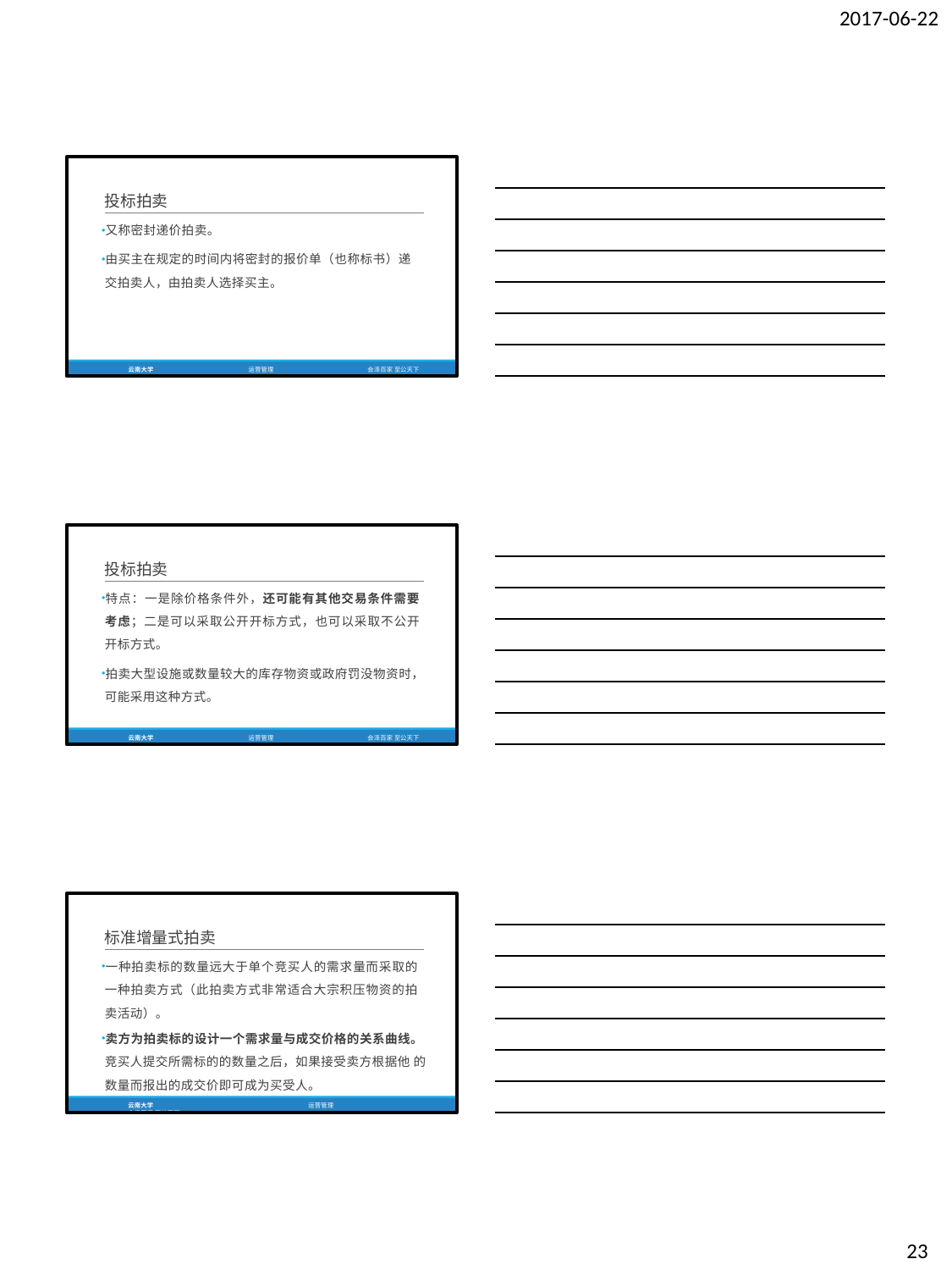

2017-06-22

投标拍卖
又称密封递价拍卖。
由买主在规定的时间内将密封的报价单（也称标书）递 交拍卖人，由拍卖人选择买主。

云南大学
运营管理
会泽百家 至公天下

投标拍卖
特点：一是除价格条件外，还可能有其他交易条件需要 考虑；二是可以采取公开开标方式，也可以采取不公开 开标方式。
拍卖大型设施或数量较大的库存物资或政府罚没物资时， 可能采用这种方式。

云南大学
运营管理
会泽百家 至公天下

标准增量式拍卖
一种拍卖标的数量远大于单个竞买人的需求量而采取的 一种拍卖方式（此拍卖方式非常适合大宗积压物资的拍 卖活动）。
卖方为拍卖标的设计一个需求量与成交价格的关系曲线。 竞买人提交所需标的的数量之后，如果接受卖方根据他 的数量而报出的成交价即可成为买受人。
云南大学	运营管理	会泽百家 至公天下

23